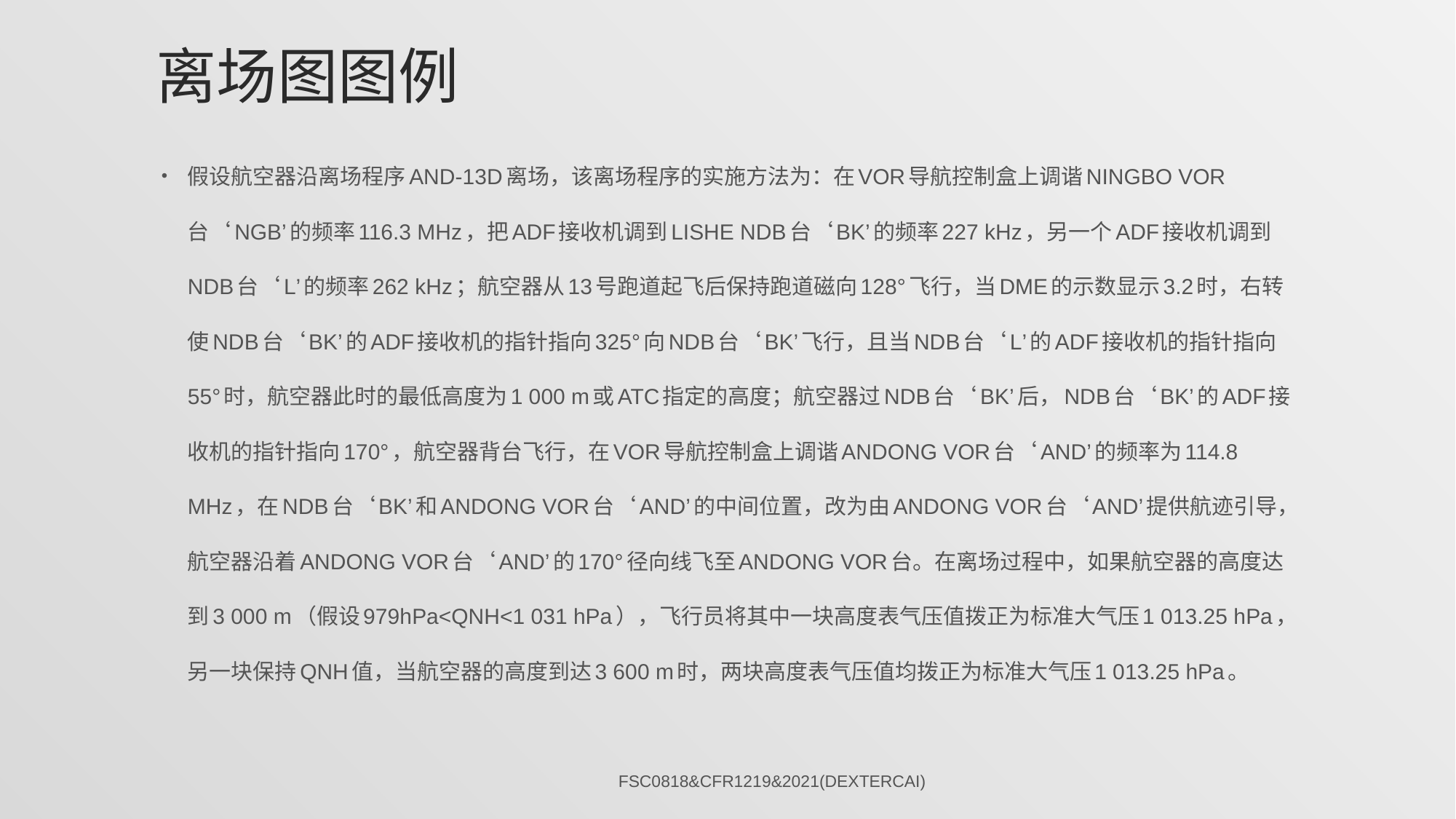

# 离场图图例
假设航空器沿离场程序AND-13D离场，该离场程序的实施方法为：在VOR导航控制盒上调谐NINGBO VOR台‘NGB’的频率116.3 MHz，把ADF接收机调到LISHE NDB台‘BK’的频率227 kHz，另一个ADF接收机调到NDB台‘L’的频率262 kHz；航空器从13号跑道起飞后保持跑道磁向128°飞行，当DME的示数显示3.2时，右转使NDB台‘BK’的ADF接收机的指针指向325°向NDB台‘BK’飞行，且当NDB台‘L’的ADF接收机的指针指向55°时，航空器此时的最低高度为1 000 m或ATC指定的高度；航空器过NDB台‘BK’后，NDB台‘BK’的ADF接收机的指针指向170°，航空器背台飞行，在VOR导航控制盒上调谐ANDONG VOR台‘AND’的频率为114.8 MHz，在NDB台‘BK’和ANDONG VOR台‘AND’的中间位置，改为由ANDONG VOR台‘AND’提供航迹引导，航空器沿着ANDONG VOR台‘AND’的170°径向线飞至ANDONG VOR台。在离场过程中，如果航空器的高度达到3 000 m（假设979hPa<QNH<1 031 hPa），飞行员将其中一块高度表气压值拨正为标准大气压1 013.25 hPa，另一块保持QNH值，当航空器的高度到达3 600 m时，两块高度表气压值均拨正为标准大气压1 013.25 hPa。
FSC0818&CFR1219&2021(DexterCai)